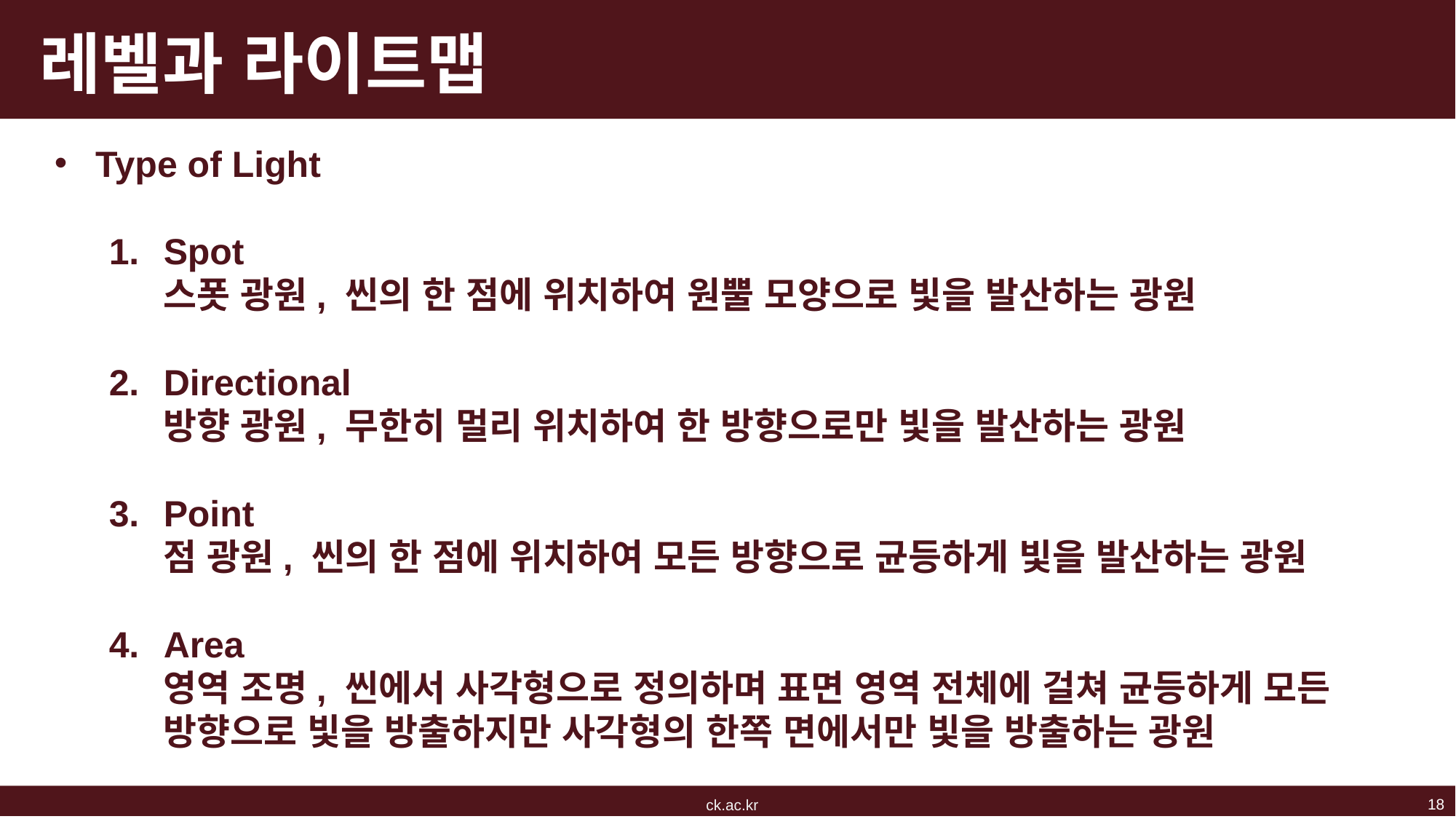

# 레벨과 라이트맵
Type of Light

Spot
스폿 광원, 씬의 한 점에 위치하여 원뿔 모양으로 빛을 발산하는 광원

Directional
방향 광원, 무한히 멀리 위치하여 한 방향으로만 빛을 발산하는 광원

Point
점 광원, 씬의 한 점에 위치하여 모든 방향으로 균등하게 빛을 발산하는 광원

Area
영역 조명, 씬에서 사각형으로 정의하며 표면 영역 전체에 걸쳐 균등하게 모든 방향으로 빛을 방출하지만 사각형의 한쪽 면에서만 빛을 방출하는 광원
18
ck.ac.kr